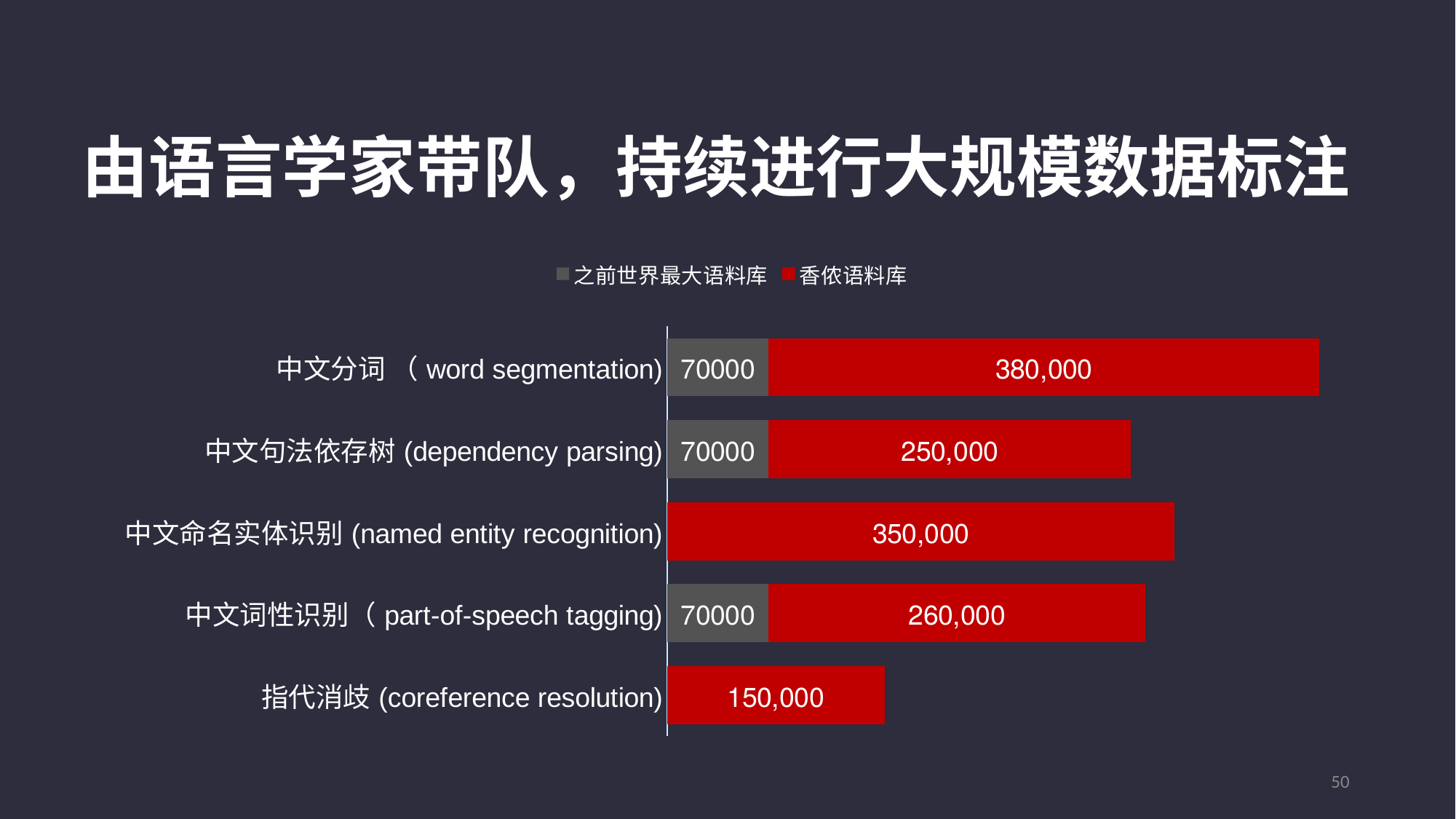

由语言学家带队，持续进行大规模数据标注

### Chart

| Category | 之前世界最大语料库 | 香侬语料库 |
|---|---|---|
| 指代消歧(coreference resolution) | None | 150000.0 |
| 中文词性识别（part-of-speech tagging) | 70000.0 | 260000.0 |
| 中文命名实体识别(named entity recognition) | None | 350000.0 |
| 中文句法依存树(dependency parsing) | 70000.0 | 250000.0 |
| 中文分词 （word segmentation) | 70000.0 | 380000.0 |
50